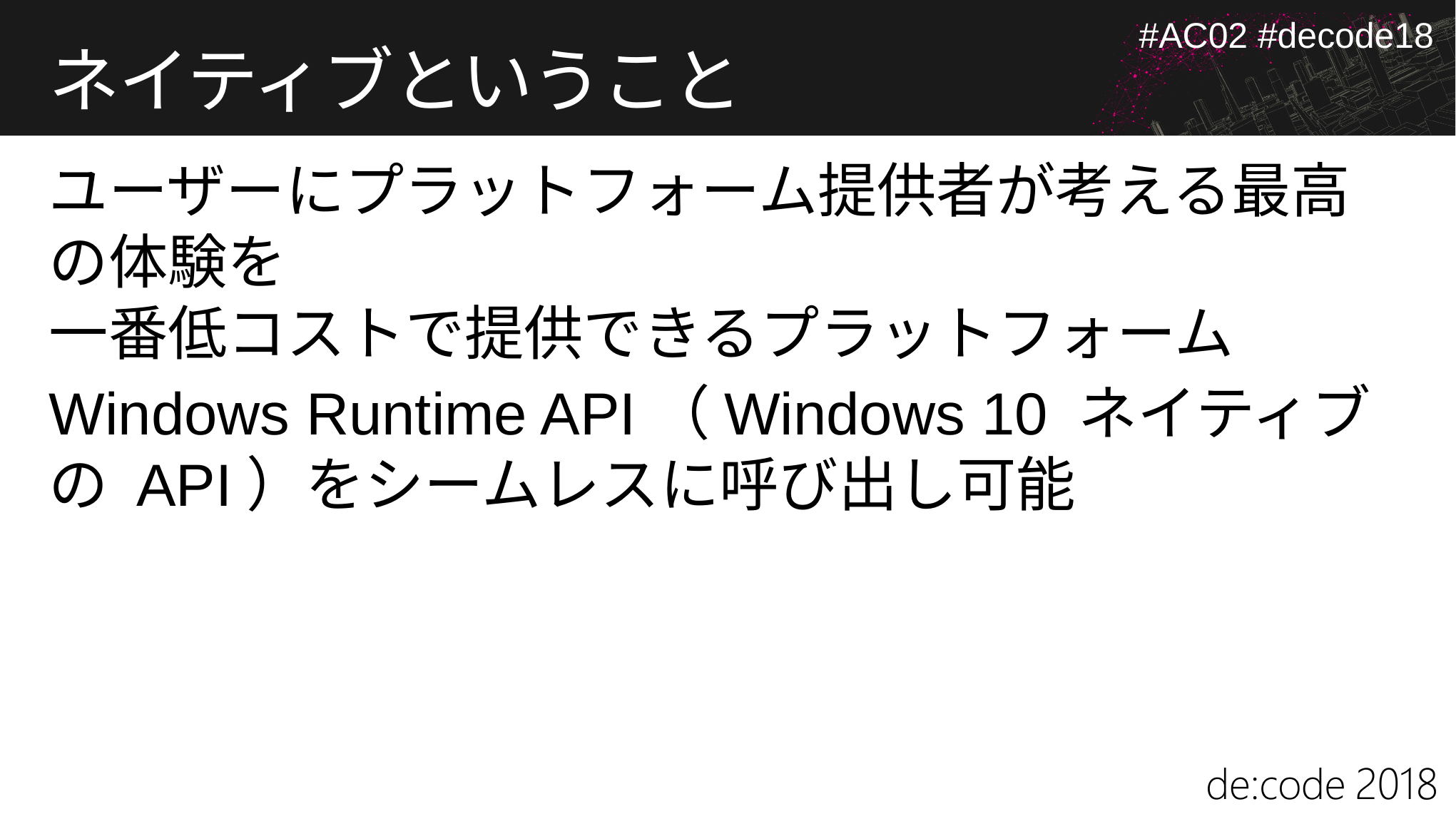

# ネイティブということ
ユーザーにプラットフォーム提供者が考える最高の体験を
一番低コストで提供できるプラットフォーム
Windows Runtime API（Windows 10 ネイティブの API）をシームレスに呼び出し可能